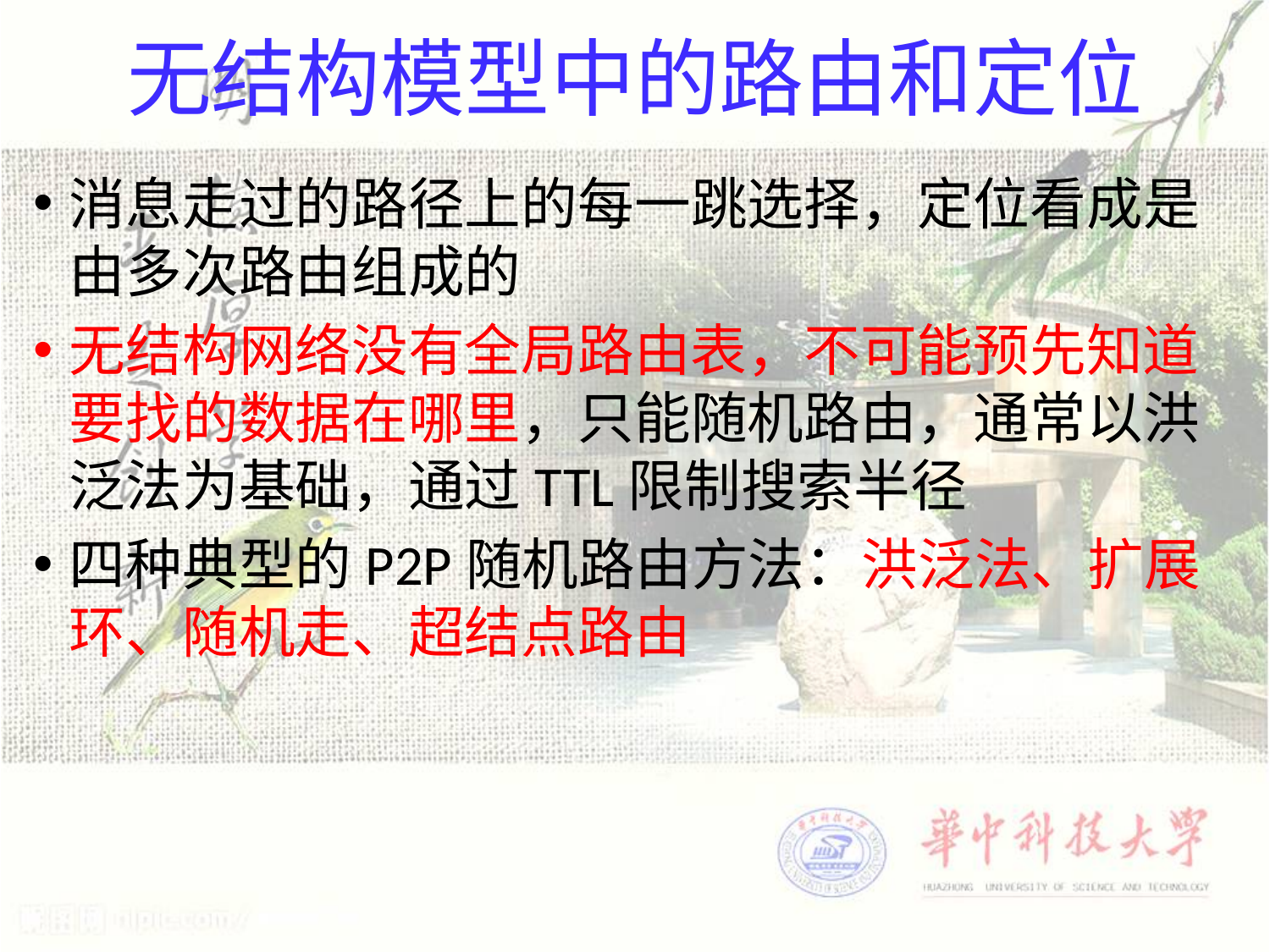

# 无结构模型中的路由和定位
消息走过的路径上的每一跳选择，定位看成是由多次路由组成的
无结构网络没有全局路由表，不可能预先知道要找的数据在哪里，只能随机路由，通常以洪泛法为基础，通过TTL限制搜索半径
四种典型的P2P随机路由方法：洪泛法、扩展环、随机走、超结点路由